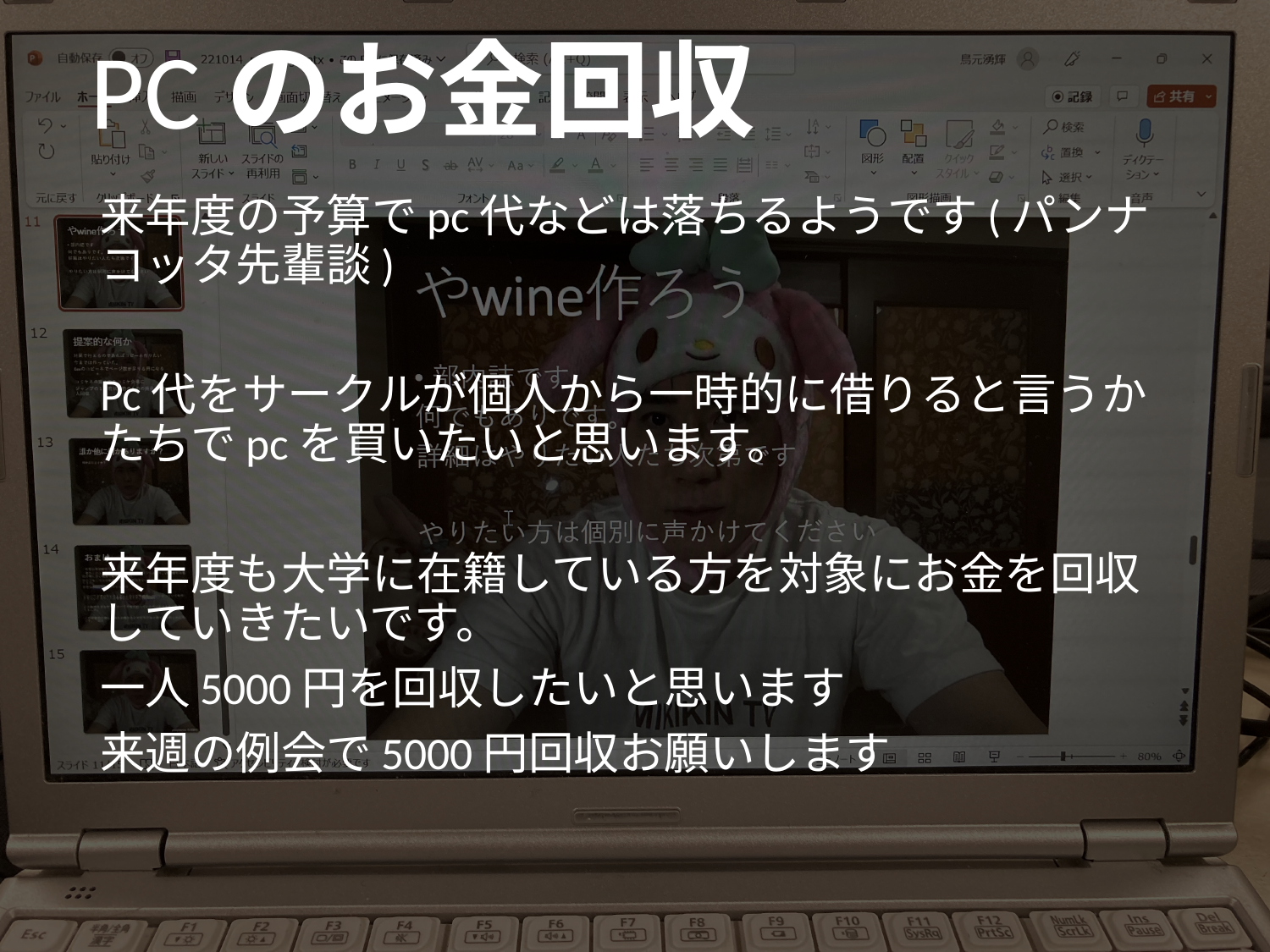

# PCのお金回収
来年度の予算でpc代などは落ちるようです(パンナコッタ先輩談)

Pc代をサークルが個人から一時的に借りると言うかたちでpcを買いたいと思います。

来年度も大学に在籍している方を対象にお金を回収していきたいです。
一人5000円を回収したいと思います
来週の例会で5000円回収お願いします